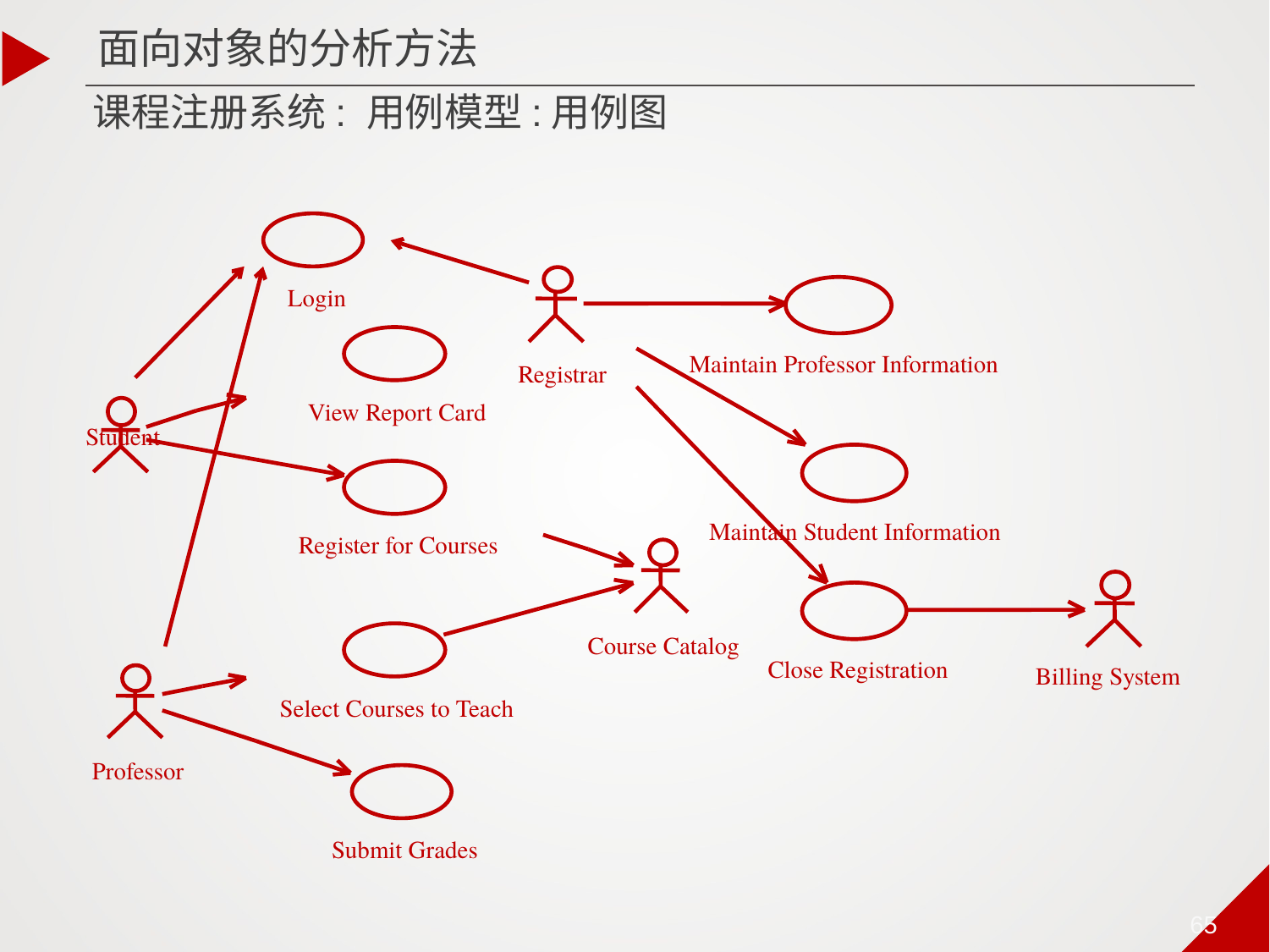

面向对象的分析方法

# 课程注册系统: 用例模型:用例图

Login

Maintain Professor Information
Registrar

View Report Card

Student

Maintain Student Information
Register for Courses

Course Catalog
Close Registration
Billing System

Select Courses to Teach

Professor

Submit Grades